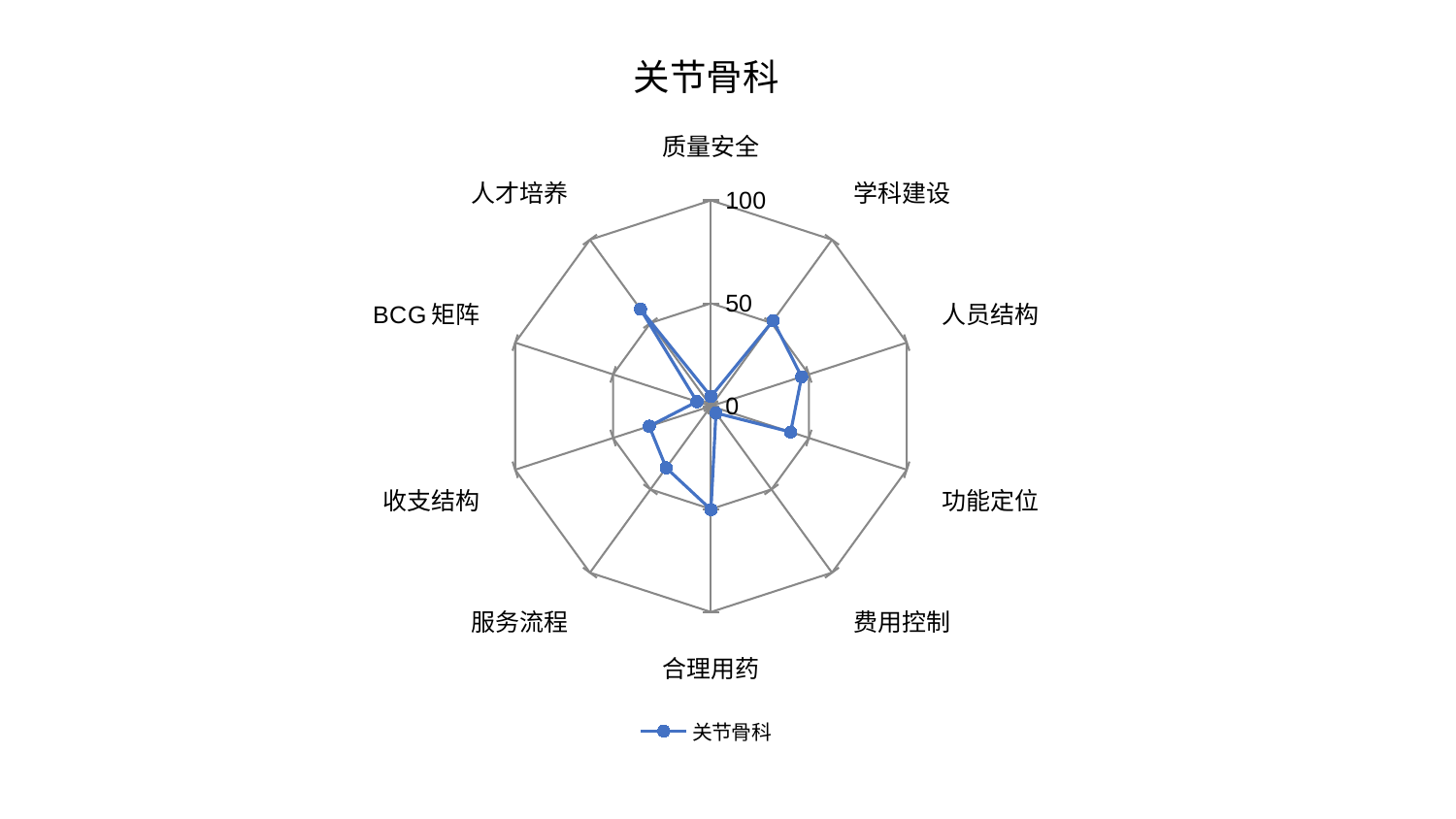

### Chart: 关节骨科

| Category | 关节骨科 |
|---|---|
| 质量安全 | 4.6740003047062375 |
| 学科建设 | 51.38269872676063 |
| 人员结构 | 46.295662931675 |
| 功能定位 | 40.700542785647336 |
| 费用控制 | 4.129046872465557 |
| 合理用药 | 50.25735029138556 |
| 服务流程 | 37.0359903793736 |
| 收支结构 | 31.53777877402788 |
| BCG矩阵 | 7.1619004933119985 |
| 人才培养 | 58.28412141434952 |
124